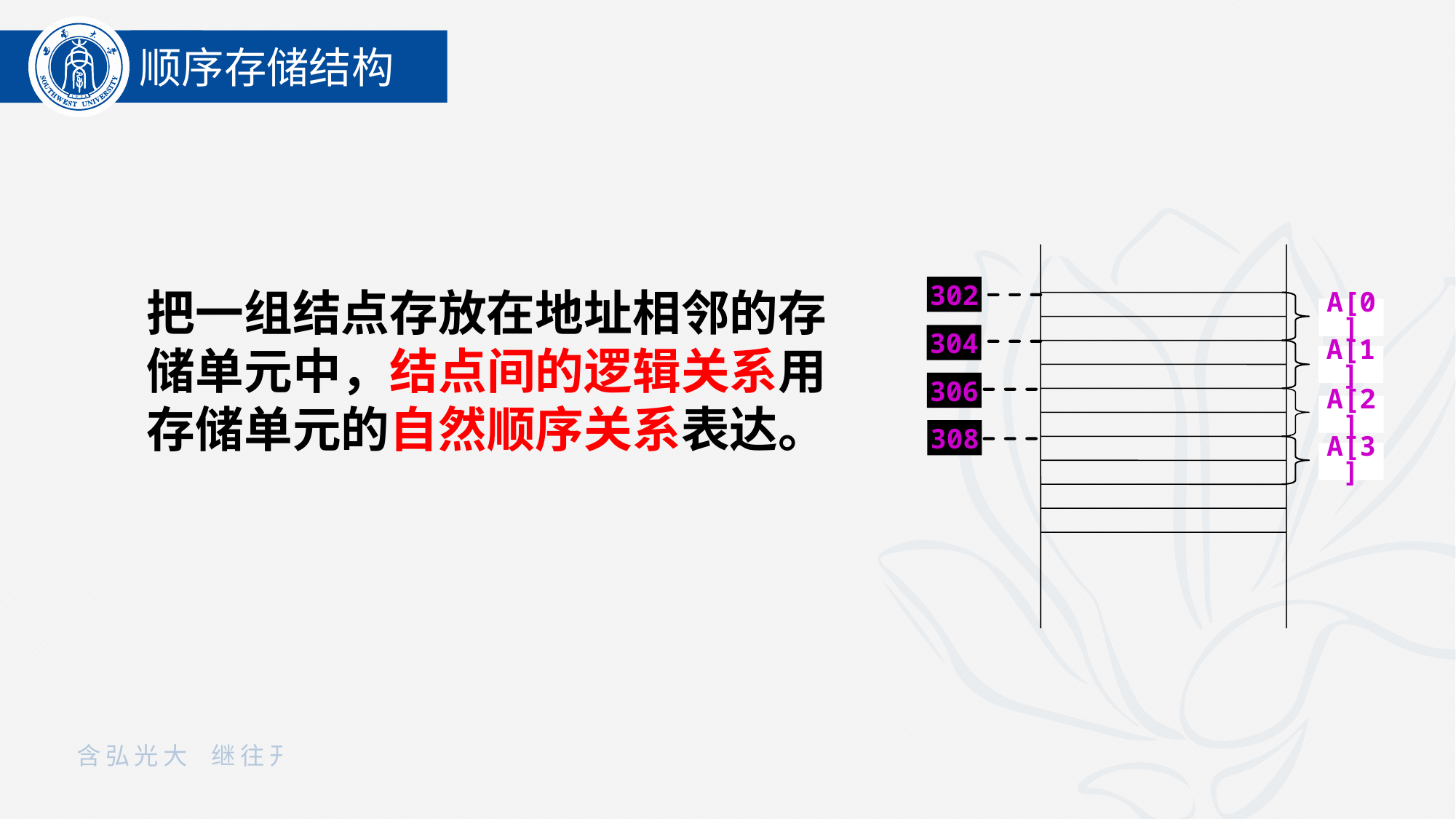

顺序存储结构

302

A[0]
304

A[1]
306

A[2]
308

A[3]
把一组结点存放在地址相邻的存储单元中，结点间的逻辑关系用存储单元的自然顺序关系表达。